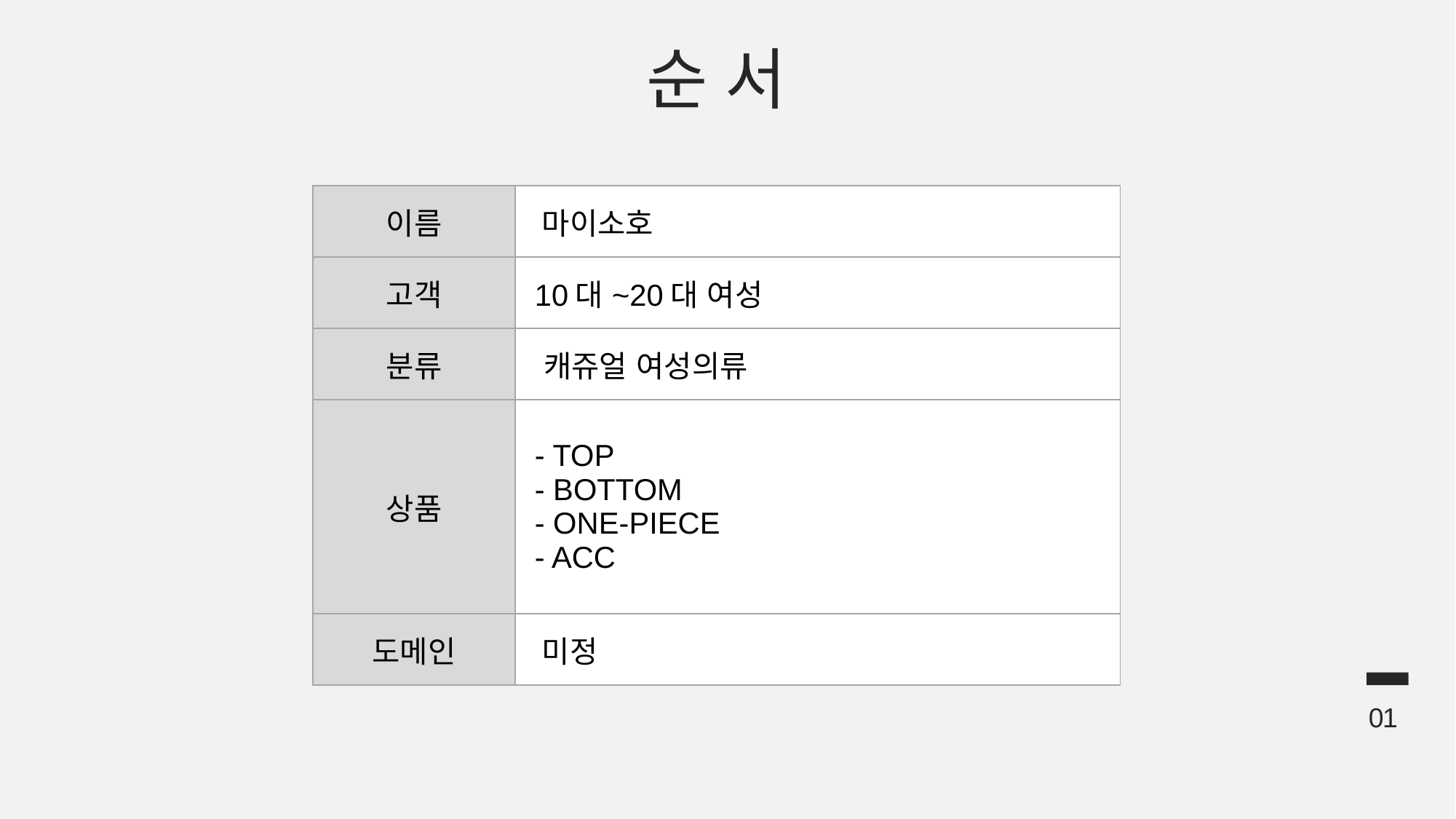

순 서
| 이름 | 마이소호 |
| --- | --- |
| 고객 | 10대~20대 여성 |
| 분류 | 캐쥬얼 여성의류 |
| 상품 | - TOP - BOTTOM - ONE-PIECE - ACC |
| 도메인 | 미정 |

01